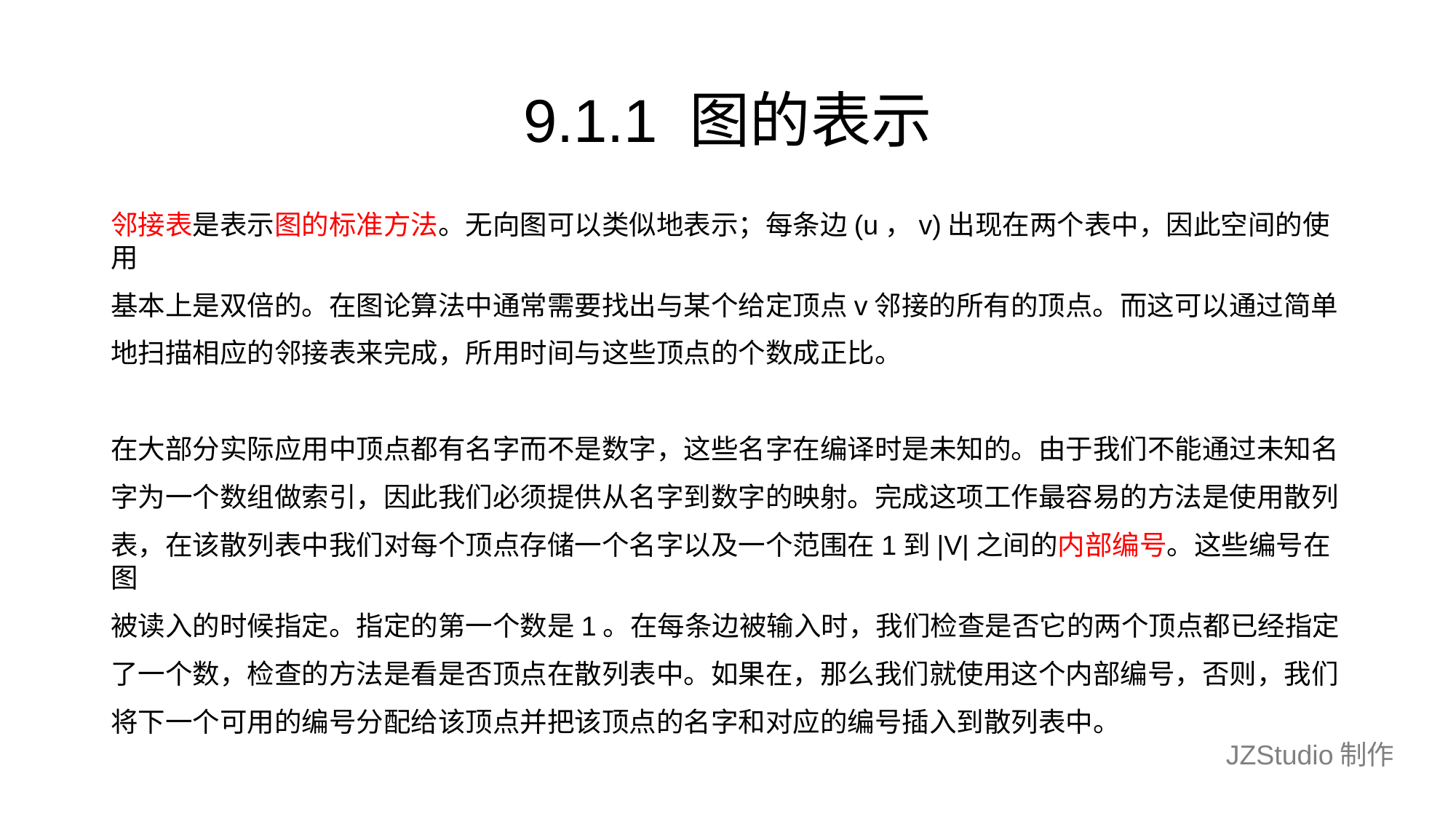

# 9.1.1 图的表示
邻接表是表示图的标准方法。无向图可以类似地表示；每条边(u，v)出现在两个表中，因此空间的使用
基本上是双倍的。在图论算法中通常需要找出与某个给定顶点v邻接的所有的顶点。而这可以通过简单
地扫描相应的邻接表来完成，所用时间与这些顶点的个数成正比。

在大部分实际应用中顶点都有名字而不是数字，这些名字在编译时是未知的。由于我们不能通过未知名
字为一个数组做索引，因此我们必须提供从名字到数字的映射。完成这项工作最容易的方法是使用散列
表，在该散列表中我们对每个顶点存储一个名字以及一个范围在1到|V|之间的内部编号。这些编号在图
被读入的时候指定。指定的第一个数是1。在每条边被输入时，我们检查是否它的两个顶点都已经指定
了一个数，检查的方法是看是否顶点在散列表中。如果在，那么我们就使用这个内部编号，否则，我们
将下一个可用的编号分配给该顶点并把该顶点的名字和对应的编号插入到散列表中。